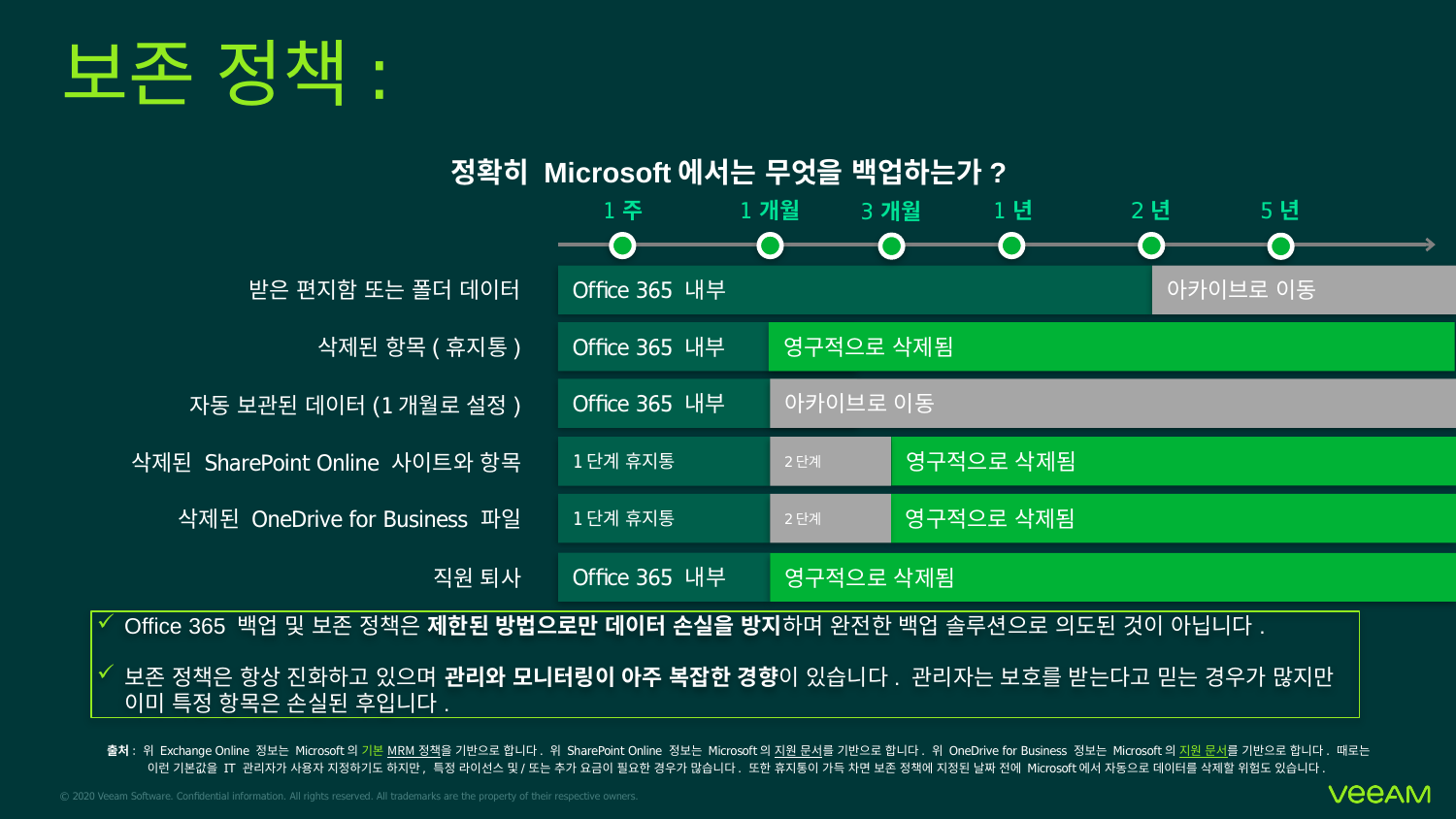

# 보존 정책:
정확히 Microsoft에서는 무엇을 백업하는가?
1주
1개월
1년
2년
5년
3개월

Office 365 내부
아카이브로 이동
받은 편지함 또는 폴더 데이터
영구적으로 삭제됨
Office 365 내부
삭제된 항목(휴지통)
Office 365 내부
아카이브로 이동
자동 보관된 데이터(1개월로 설정)
영구적으로 삭제됨
1단계 휴지통
2단계
삭제된 SharePoint Online 사이트와 항목
영구적으로 삭제됨
1단계 휴지통
2단계
삭제된 OneDrive for Business 파일
Office 365 내부
영구적으로 삭제됨
직원 퇴사
Office 365 백업 및 보존 정책은 제한된 방법으로만 데이터 손실을 방지하며 완전한 백업 솔루션으로 의도된 것이 아닙니다.

보존 정책은 항상 진화하고 있으며 관리와 모니터링이 아주 복잡한 경향이 있습니다. 관리자는 보호를 받는다고 믿는 경우가 많지만 이미 특정 항목은 손실된 후입니다.
출처: 위 Exchange Online 정보는 Microsoft의 기본 MRM 정책을 기반으로 합니다. 위 SharePoint Online 정보는 Microsoft의 지원 문서를 기반으로 합니다. 위 OneDrive for Business 정보는 Microsoft의 지원 문서를 기반으로 합니다. 때로는 이런 기본값을 IT 관리자가 사용자 지정하기도 하지만, 특정 라이선스 및/또는 추가 요금이 필요한 경우가 많습니다. 또한 휴지통이 가득 차면 보존 정책에 지정된 날짜 전에 Microsoft에서 자동으로 데이터를 삭제할 위험도 있습니다.